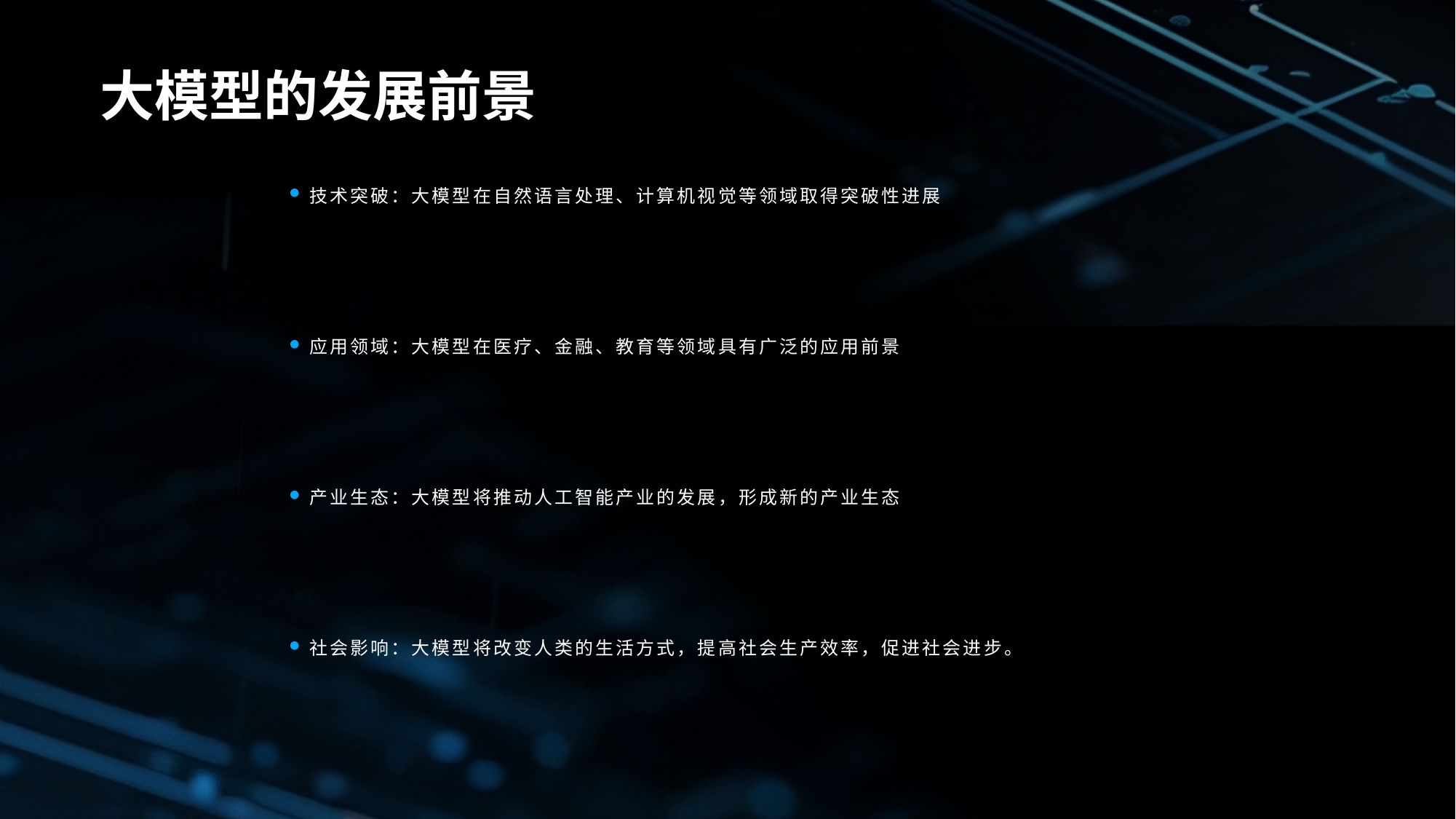

# 大模型的发展前景
技术突破：大模型在自然语言处理、计算机视觉等领域取得突破性进展
应用领域：大模型在医疗、金融、教育等领域具有广泛的应用前景
产业生态：大模型将推动人工智能产业的发展，形成新的产业生态
社会影响：大模型将改变人类的生活方式，提高社会生产效率，促进社会进步。